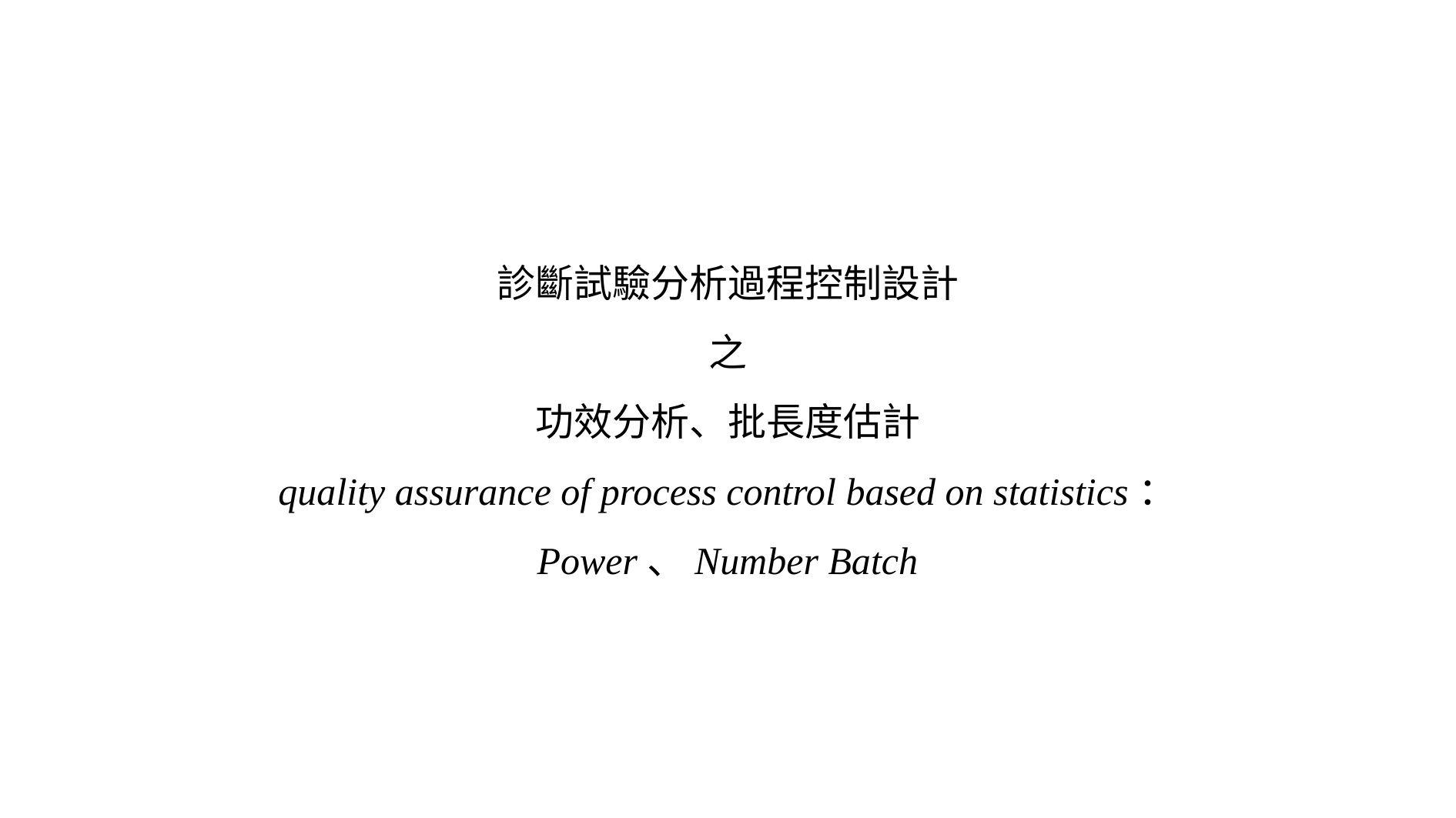

# 診斷試驗分析過程控制設計 之 功效分析、批長度估計 quality assurance of process control based on statistics： Power、Number Batch